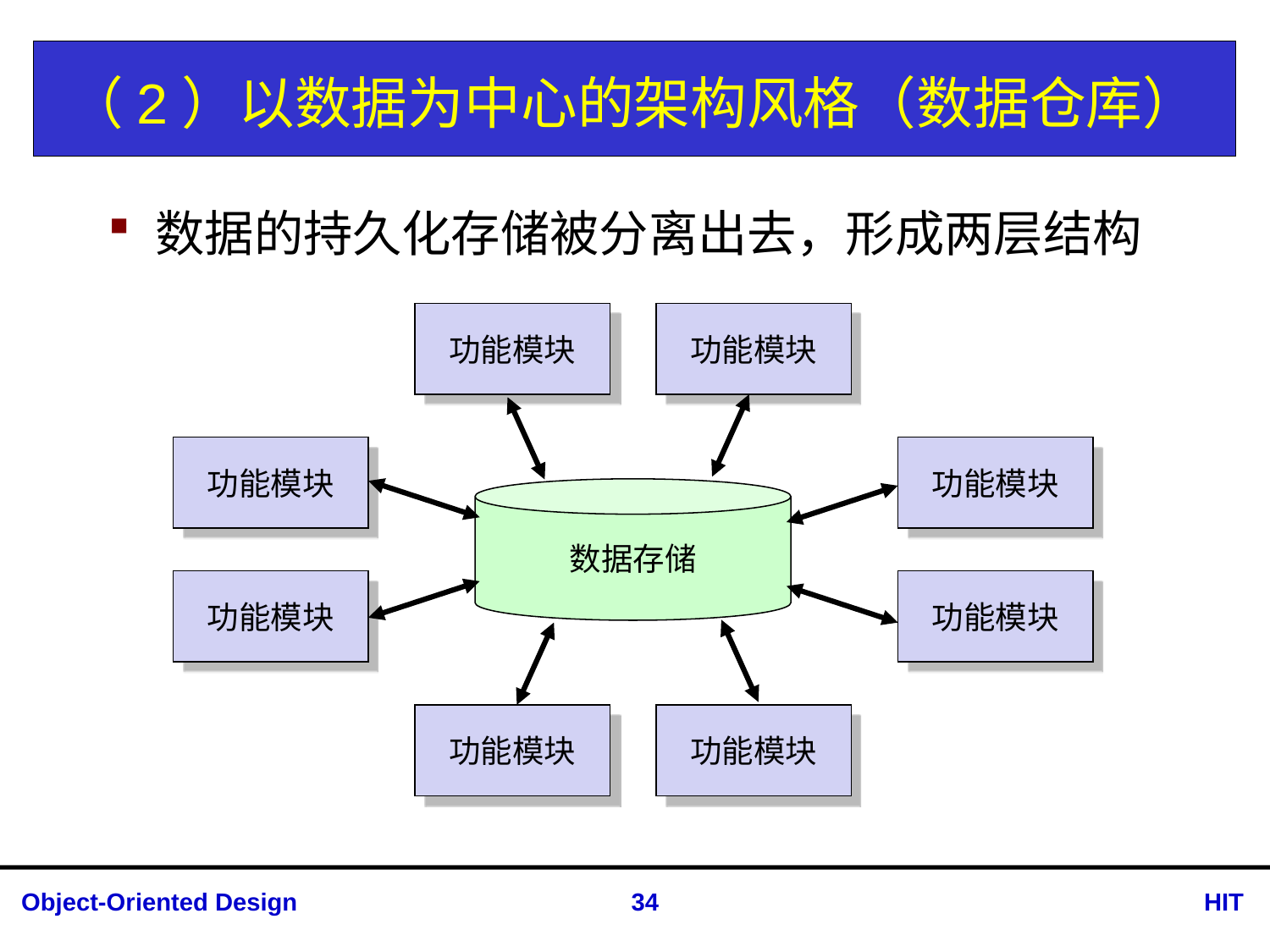

# （2）以数据为中心的架构风格（数据仓库）
数据的持久化存储被分离出去，形成两层结构

功能模块
功能模块

功能模块
功能模块
数据存储

功能模块
功能模块

功能模块
功能模块